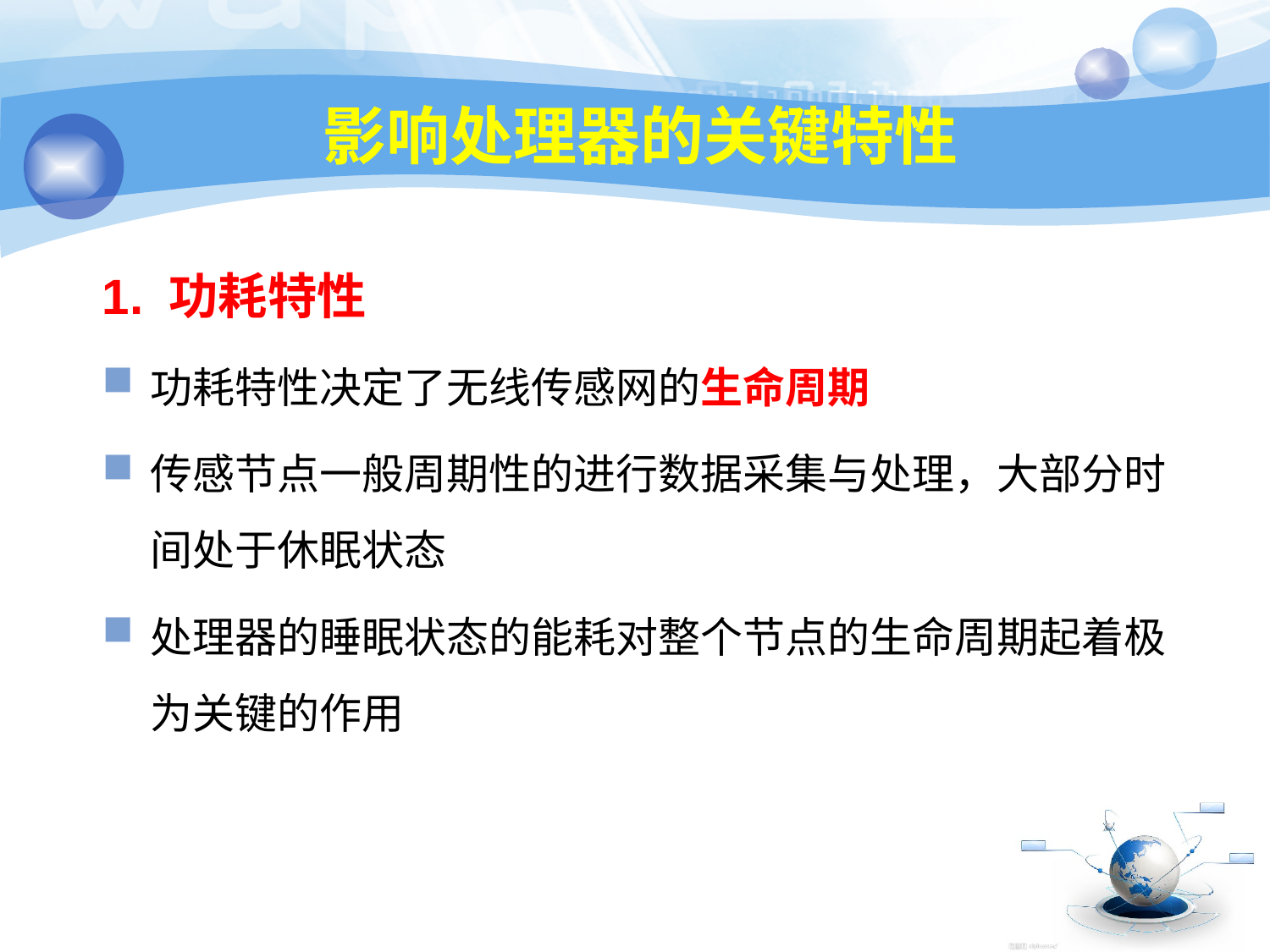

23
# 影响处理器的关键特性
1. 功耗特性
功耗特性决定了无线传感网的生命周期
传感节点一般周期性的进行数据采集与处理，大部分时间处于休眠状态
处理器的睡眠状态的能耗对整个节点的生命周期起着极为关键的作用